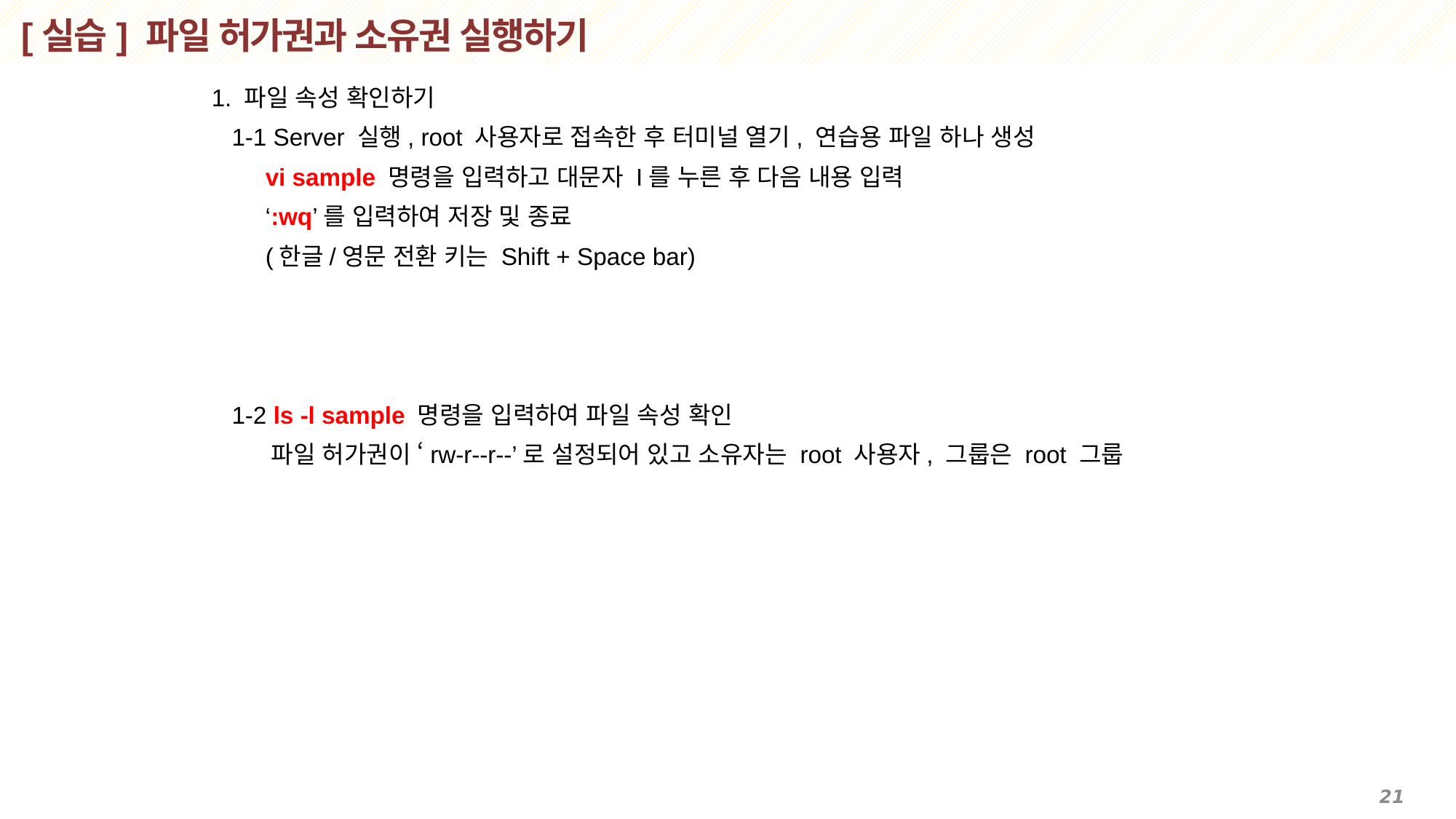

# [실습] 파일 허가권과 소유권 실행하기
1. 파일 속성 확인하기
   1-1 Server 실행, root 사용자로 접속한 후 터미널 열기, 연습용 파일 하나 생성
        vi sample 명령을 입력하고 대문자 I를 누른 후 다음 내용 입력
        ‘:wq’를 입력하여 저장 및 종료
        (한글/영문 전환 키는 Shift + Space bar)

   1-2 ls -l sample 명령을 입력하여 파일 속성 확인
        파일 허가권이 ‘rw-r--r--’로 설정되어 있고 소유자는 root 사용자, 그룹은 root 그룹